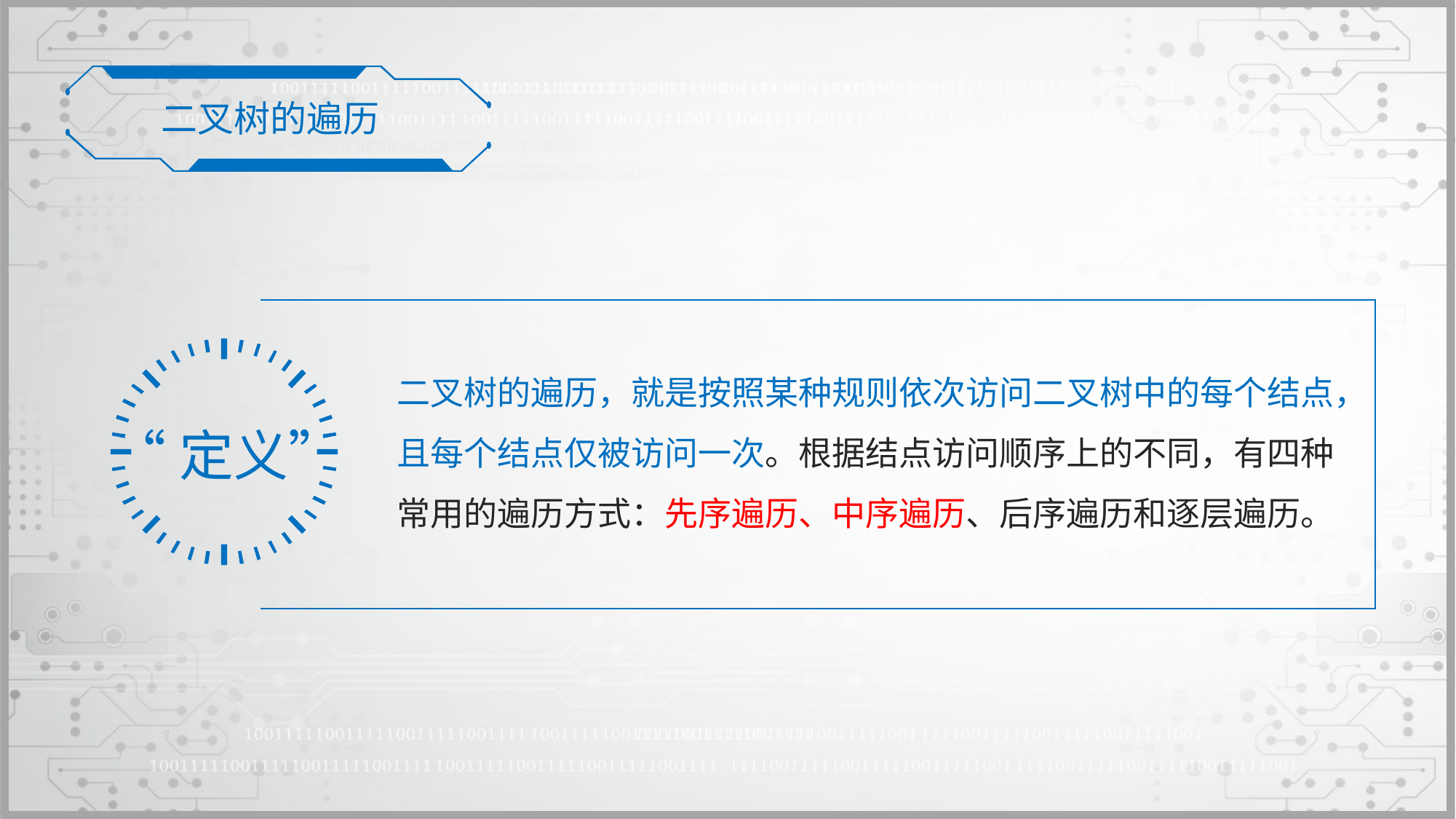

二叉树的遍历

二叉树的遍历，就是按照某种规则依次访问二叉树中的每个结点，且每个结点仅被访问一次。根据结点访问顺序上的不同，有四种常用的遍历方式：先序遍历、中序遍历、后序遍历和逐层遍历。

“定义”